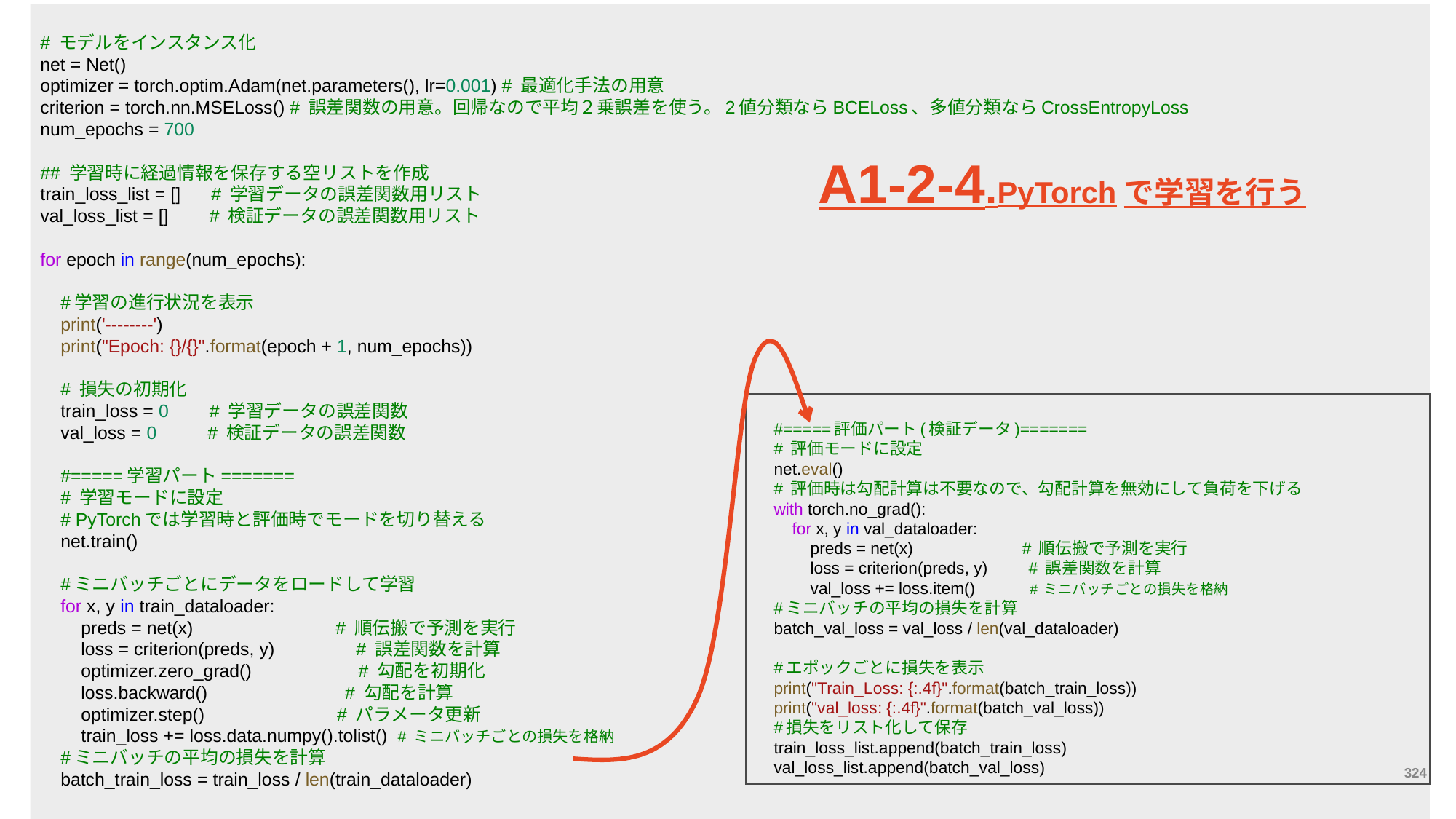

# モデルをインスタンス化
net = Net()
optimizer = torch.optim.Adam(net.parameters(), lr=0.001) # 最適化手法の用意
criterion = torch.nn.MSELoss() # 誤差関数の用意。回帰なので平均２乗誤差を使う。2値分類ならBCELoss、多値分類ならCrossEntropyLoss
num_epochs = 700

## 学習時に経過情報を保存する空リストを作成
train_loss_list = []      # 学習データの誤差関数用リスト
val_loss_list = []        # 検証データの誤差関数用リスト

for epoch in range(num_epochs):

    #学習の進行状況を表示
    print('--------')
    print("Epoch: {}/{}".format(epoch + 1, num_epochs))
    # 損失の初期化
    train_loss = 0        # 学習データの誤差関数
    val_loss = 0          # 検証データの誤差関数

    #=====学習パート=======
    # 学習モードに設定
    # PyTorchでは学習時と評価時でモードを切り替える
    net.train()
    #ミニバッチごとにデータをロードして学習
    for x, y in train_dataloader:
        preds = net(x)                            # 順伝搬で予測を実行
        loss = criterion(preds, y)                # 誤差関数を計算
        optimizer.zero_grad()                     # 勾配を初期化
        loss.backward()                           # 勾配を計算
        optimizer.step()                          # パラメータ更新
        train_loss += loss.data.numpy().tolist()  # ミニバッチごとの損失を格納
    #ミニバッチの平均の損失を計算
    batch_train_loss = train_loss / len(train_dataloader)

A1-2-4.PyTorchで学習を行う

    #=====評価パート(検証データ)=======
    # 評価モードに設定
    net.eval()
    # 評価時は勾配計算は不要なので、勾配計算を無効にして負荷を下げる
    with torch.no_grad():
        for x, y in val_dataloader:
            preds = net(x)                        # 順伝搬で予測を実行
            loss = criterion(preds, y)         # 誤差関数を計算
            val_loss += loss.item()            # ミニバッチごとの損失を格納
    #ミニバッチの平均の損失を計算
    batch_val_loss = val_loss / len(val_dataloader)

    #エポックごとに損失を表示
    print("Train_Loss: {:.4f}".format(batch_train_loss))
    print("val_loss: {:.4f}".format(batch_val_loss))
    #損失をリスト化して保存
    train_loss_list.append(batch_train_loss)
    val_loss_list.append(batch_val_loss)

324